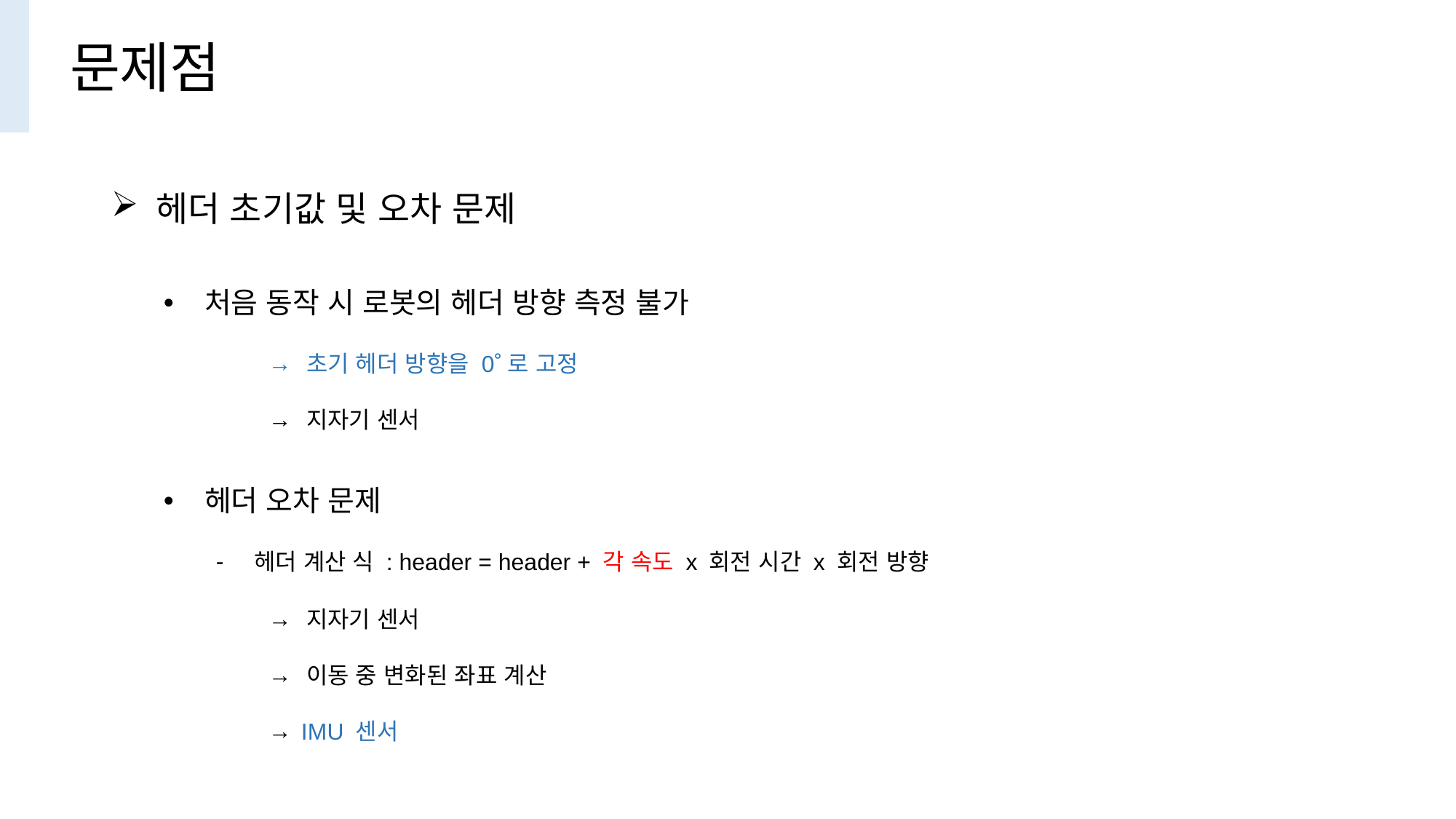

문제점

 헤더 초기값 및 오차 문제

 처음 동작 시 로봇의 헤더 방향 측정 불가

 초기 헤더 방향을 0˚로 고정

 지자기 센서

 헤더 오차 문제

 헤더 계산 식 : header = header + 각 속도 x 회전 시간 x 회전 방향

 지자기 센서

 이동 중 변화된 좌표 계산

 IMU 센서